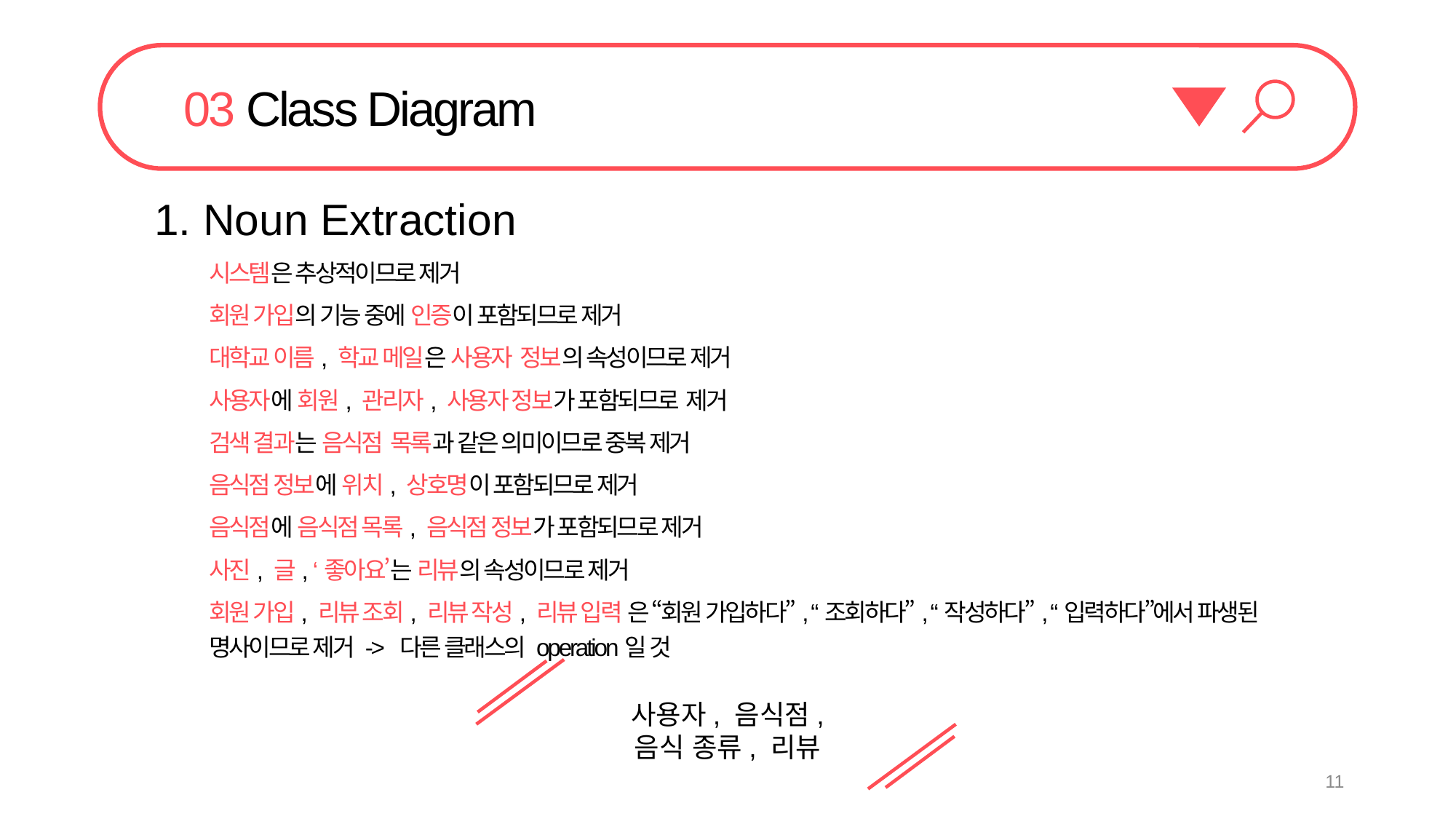

03 Class Diagram

1. Noun Extraction
시스템은 추상적이므로 제거
회원 가입의 기능 중에 인증이 포함되므로 제거
대학교 이름, 학교 메일은 사용자  정보의 속성이므로 제거
사용자에 회원, 관리자, 사용자 정보가 포함되므로  제거
검색 결과는 음식점  목록과 같은 의미이므로 중복 제거
음식점 정보에 위치, 상호명이 포함되므로 제거
음식점에 음식점 목록, 음식점 정보가 포함되므로 제거
사진, 글, ‘좋아요’는 리뷰의 속성이므로 제거
회원 가입, 리뷰 조회, 리뷰 작성, 리뷰 입력 은 “회원 가입하다”, “조회하다”, “작성하다”, “입력하다”에서 파생된 명사이므로 제거 ->  다른 클래스의 operation일 것
사용자, 음식점,
음식 종류, 리뷰
11